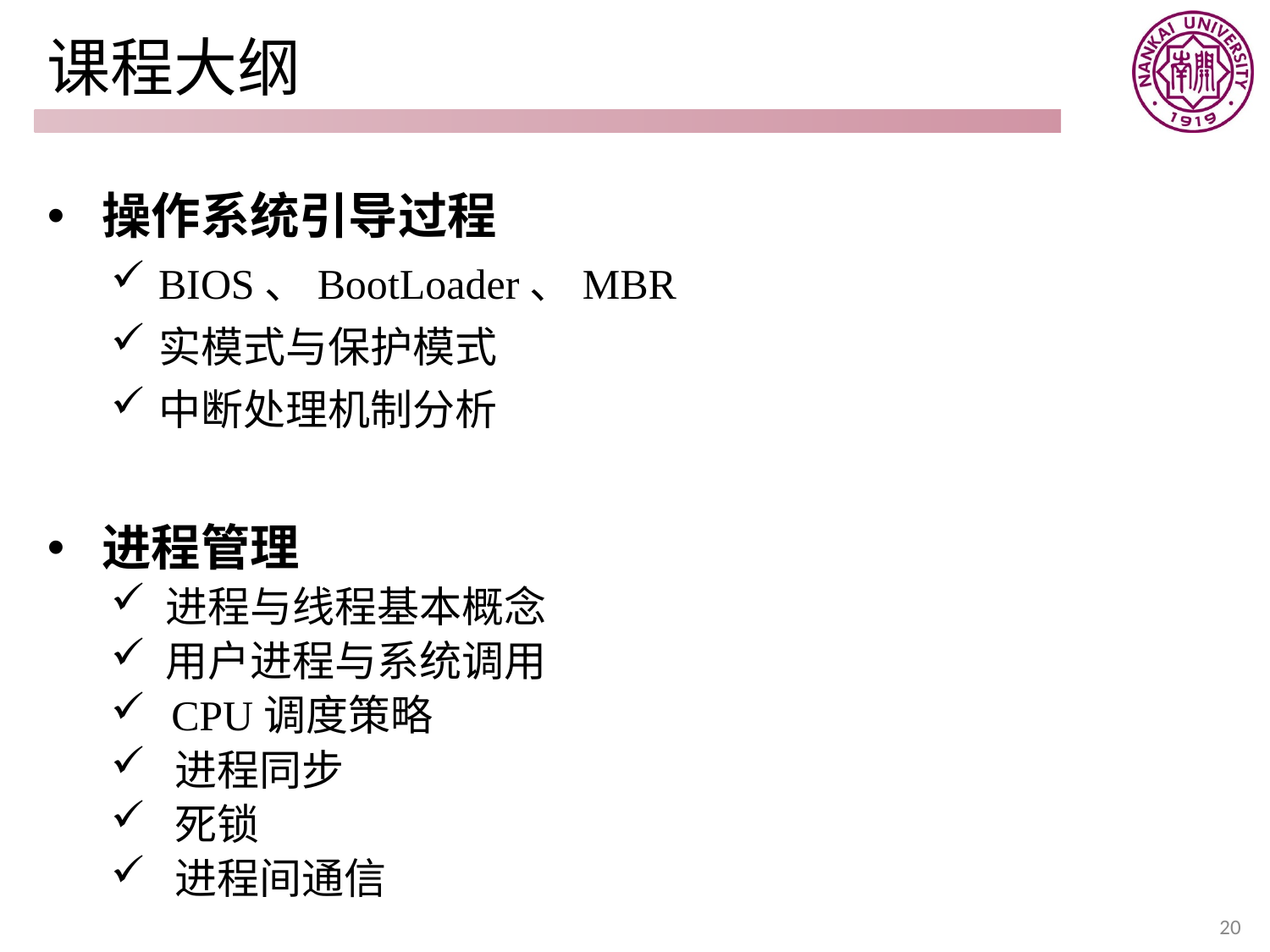

# 课程大纲
 操作系统引导过程
BIOS、BootLoader、MBR
实模式与保护模式
中断处理机制分析

 进程管理
 进程与线程基本概念
 用户进程与系统调用
 CPU调度策略
  进程同步
  死锁
  进程间通信

20